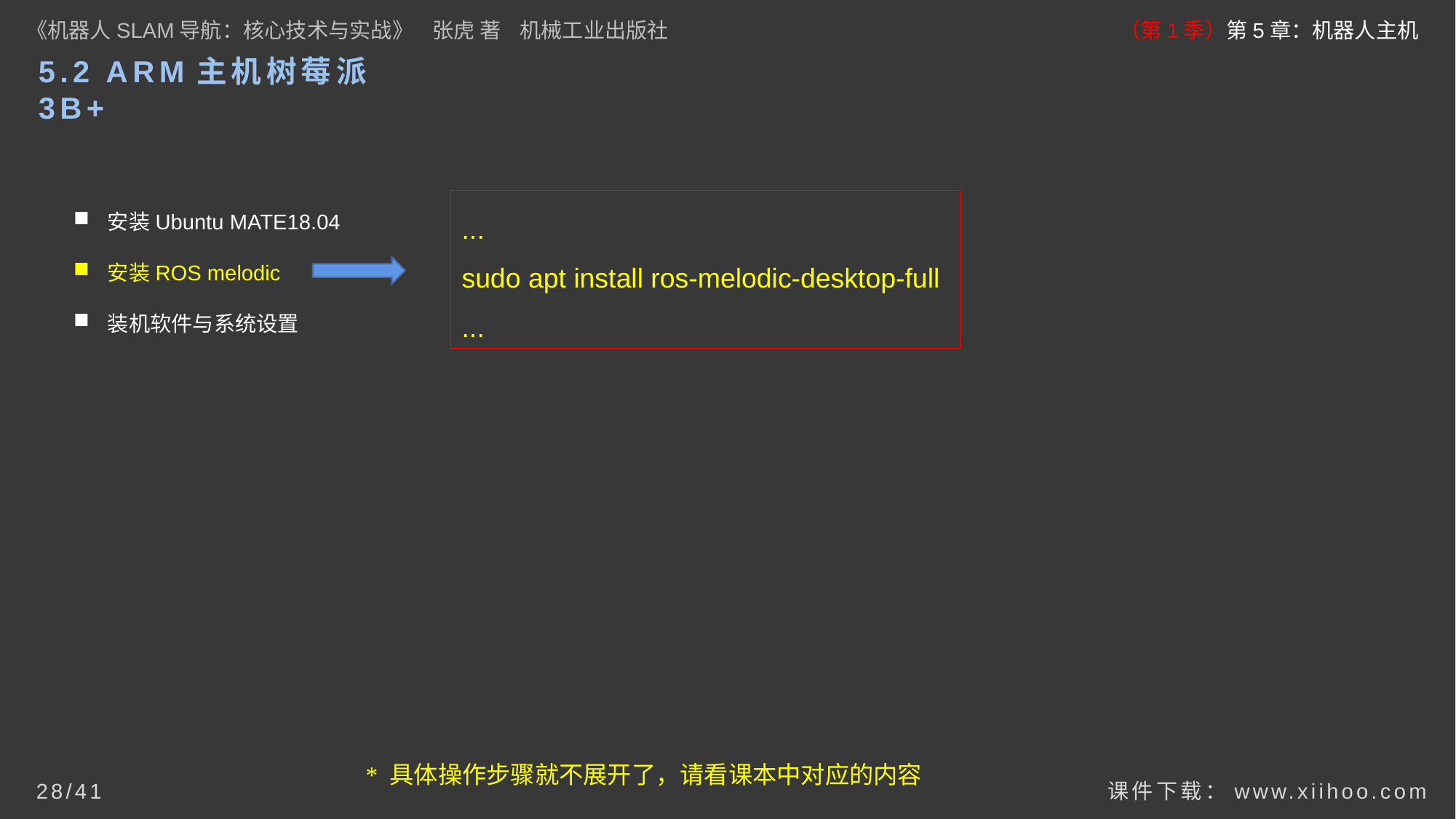

《机器人SLAM导航：核心技术与实战》    张虎 著    机械工业出版社
（第1季）第5章：机器人主机
# 5.2 ARM主机树莓派3B+
安装Ubuntu MATE18.04
安装ROS melodic
装机软件与系统设置
...
sudo apt install ros-melodic-desktop-full
...

* 具体操作步骤就不展开了，请看课本中对应的内容
课件下载：www.xiihoo.com
28/41